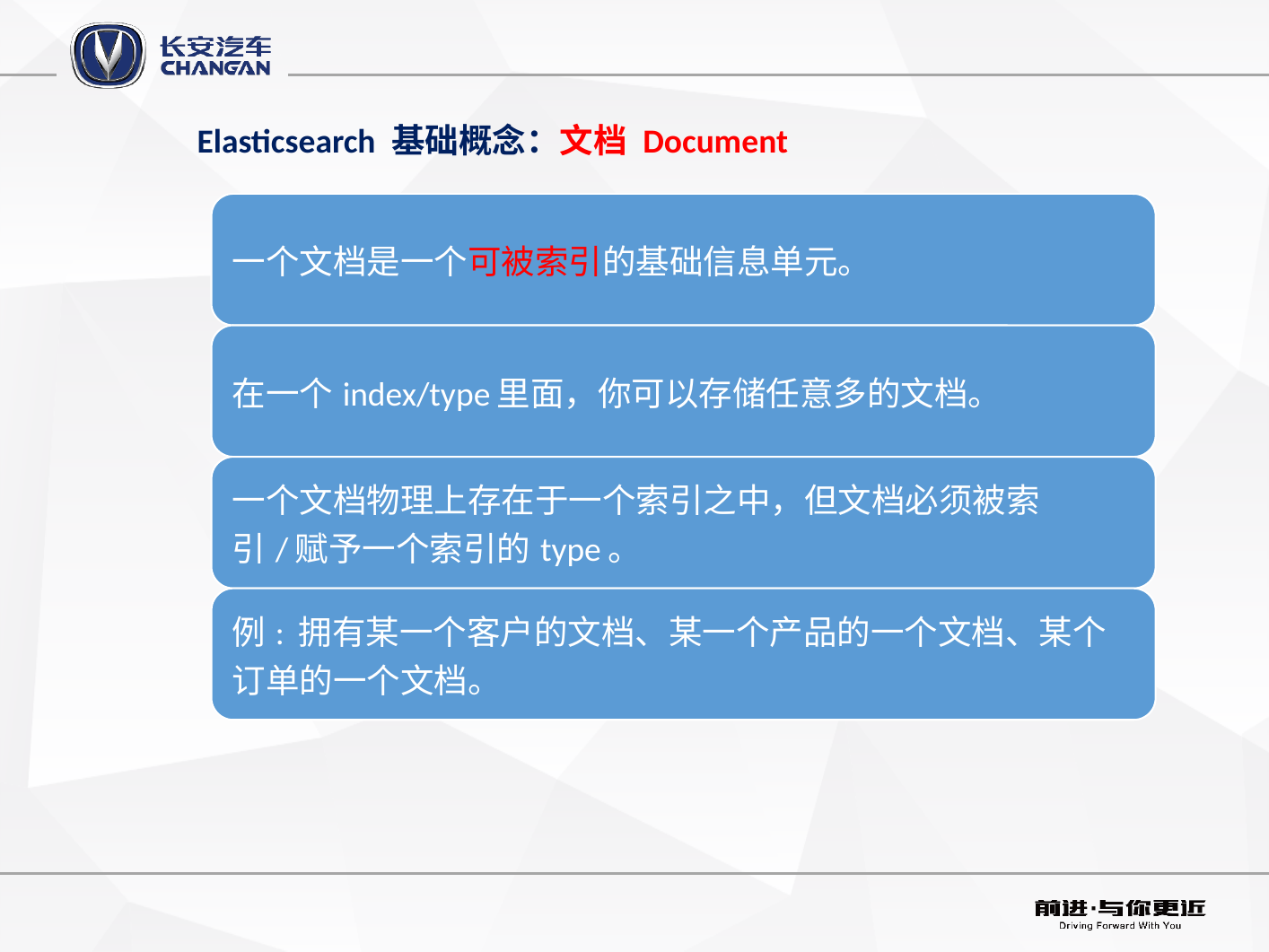

Elasticsearch 基础概念：文档 Document
一个文档是一个可被索引的基础信息单元。
在一个index/type里面，你可以存储任意多的文档。
一个文档物理上存在于一个索引之中，但文档必须被索引/赋予一个索引的type。
例: 拥有某一个客户的文档、某一个产品的一个文档、某个订单的一个文档。